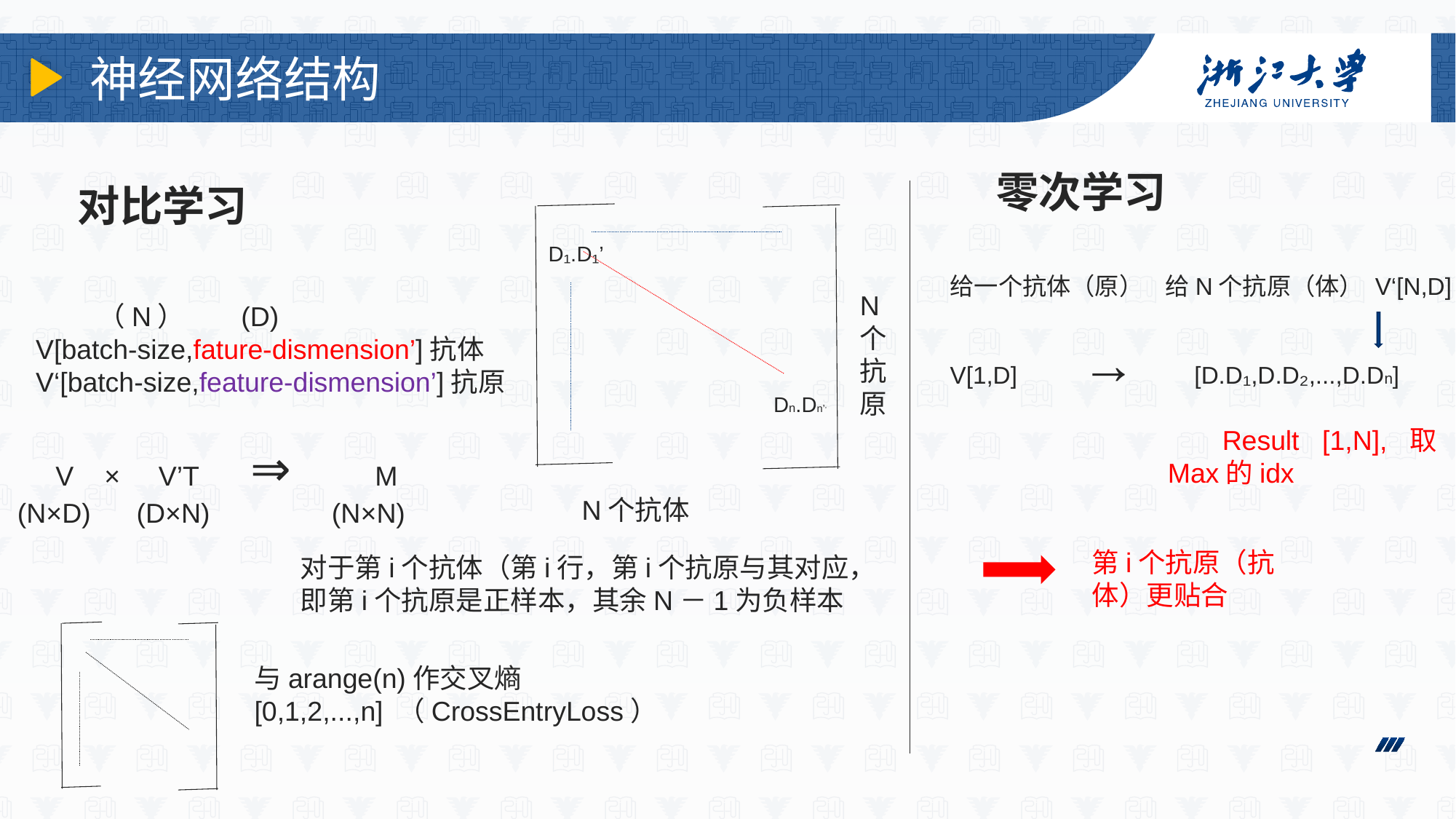

# 神经网络结构
零次学习
对比学习
D₁.D₁’
N个抗体
给一个抗体（原）    给N个抗原（体） V‘[N,D]

V[1,D]       →     [D.D₁,D.D₂,...,D.Dn]
N个抗原
         （N）        (D)
V[batch-size,fature-dismension’]抗体
V‘[batch-size,feature-dismension’]抗原

Dn.Dn’’
Result   [1,N],  取Max的idx
     V    ×     V’T      ⇒           M
(N×D)      (D×N)                (N×N)
第i个抗原（抗体）更贴合
对于第i个抗体（第i行，第i个抗原与其对应，即第i个抗原是正样本，其余N－1为负样本

与arange(n)作交叉熵
[0,1,2,...,n] （CrossEntryLoss）